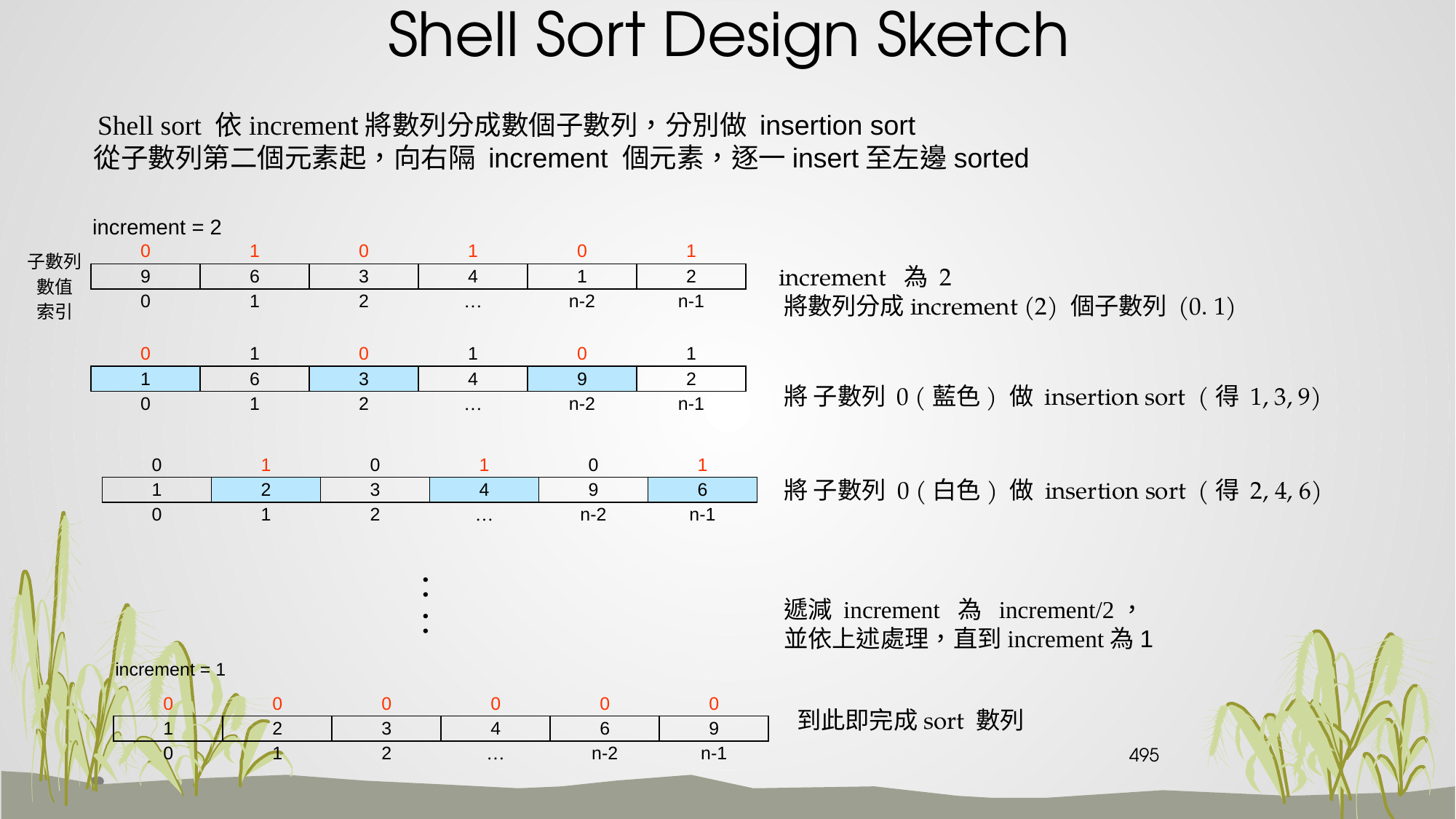

# Shell Sort Design Sketch
      Shell sort 依increment將數列分成數個子數列，分別做 insertion sort
     從子數列第二個元素起，向右隔 increment 個元素，逐一insert至左邊sorted
| increment = 2 |
| --- |
| 0 | 1 | 0 | 1 | 0 | 1 |
| --- | --- | --- | --- | --- | --- |
| 9 | 6 | 3 | 4 | 1 | 2 |
| 0 | 1 | 2 | … | n-2 | n-1 |
| 子數列 |
| --- |
| 數值 |
| 索引 |
 increment  為 2
 將數列分成increment (2) 個子數列 (0. 1)

| 0 | 1 | 0 | 1 | 0 | 1 |
| --- | --- | --- | --- | --- | --- |
| 1 | 6 | 3 | 4 | 9 | 2 |
| 0 | 1 | 2 | … | n-2 | n-1 |
 將 子數列 0 (藍色) 做 insertion sort  (得 1, 3, 9)

| 0 | 1 | 0 | 1 | 0 | 1 |
| --- | --- | --- | --- | --- | --- |
| 1 | 2 | 3 | 4 | 9 | 6 |
| 0 | 1 | 2 | … | n-2 | n-1 |
將 子數列 0 (白色) 做 insertion sort  (得 2, 4, 6)

：
：
遞減 increment  為  increment/2，
並依上述處理，直到increment為1
| increment = 1 |
| --- |
| 0 | 0 | 0 | 0 | 0 | 0 |
| --- | --- | --- | --- | --- | --- |
| 1 | 2 | 3 | 4 | 6 | 9 |
| 0 | 1 | 2 | … | n-2 | n-1 |
到此即完成sort 數列
495